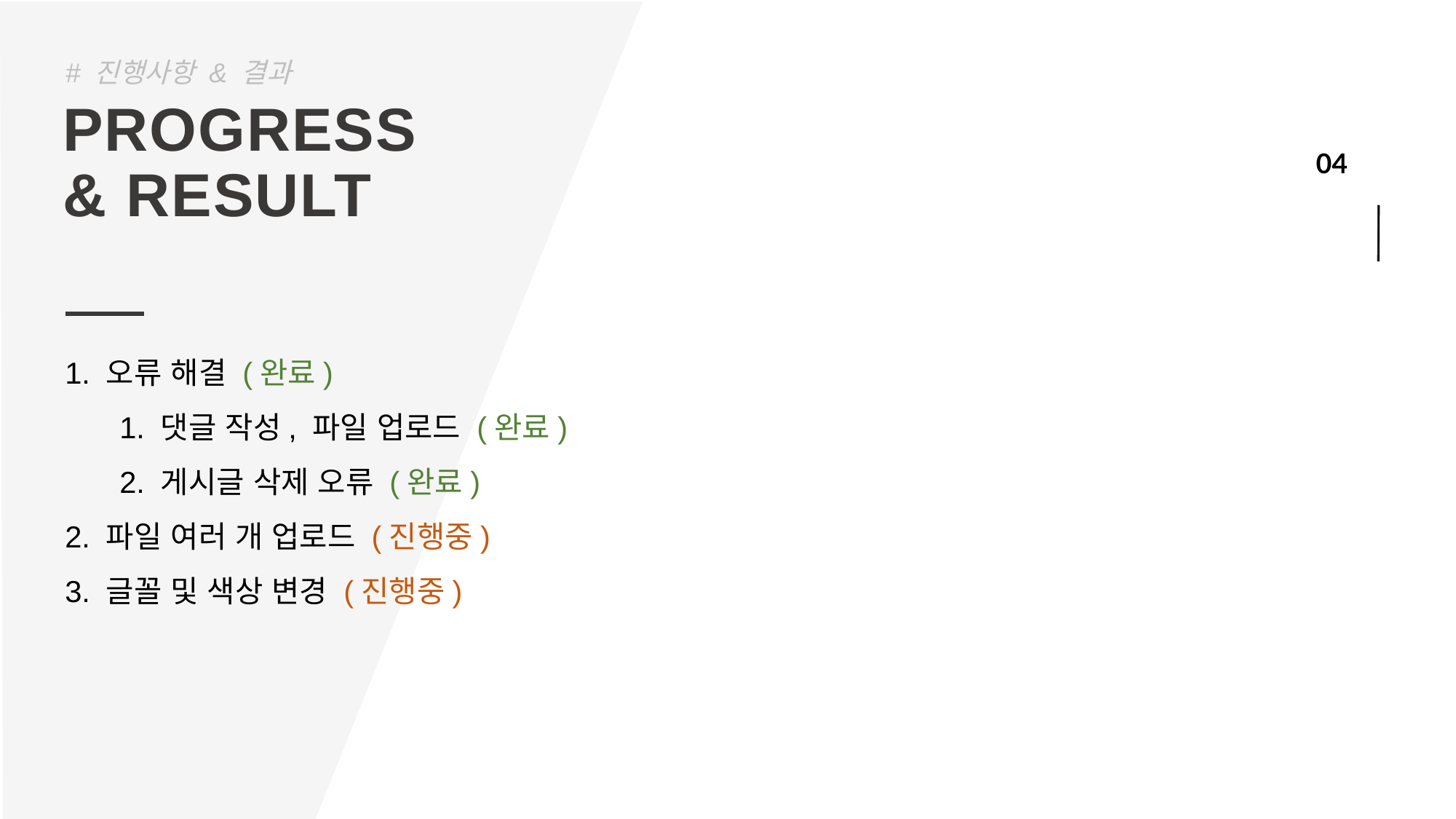

# 진행사항 & 결과
PROGRESS
& RESULT
오류 해결 (완료)
댓글 작성, 파일 업로드 (완료)
게시글 삭제 오류 (완료)
파일 여러 개 업로드 (진행중)
글꼴 및 색상 변경 (진행중)